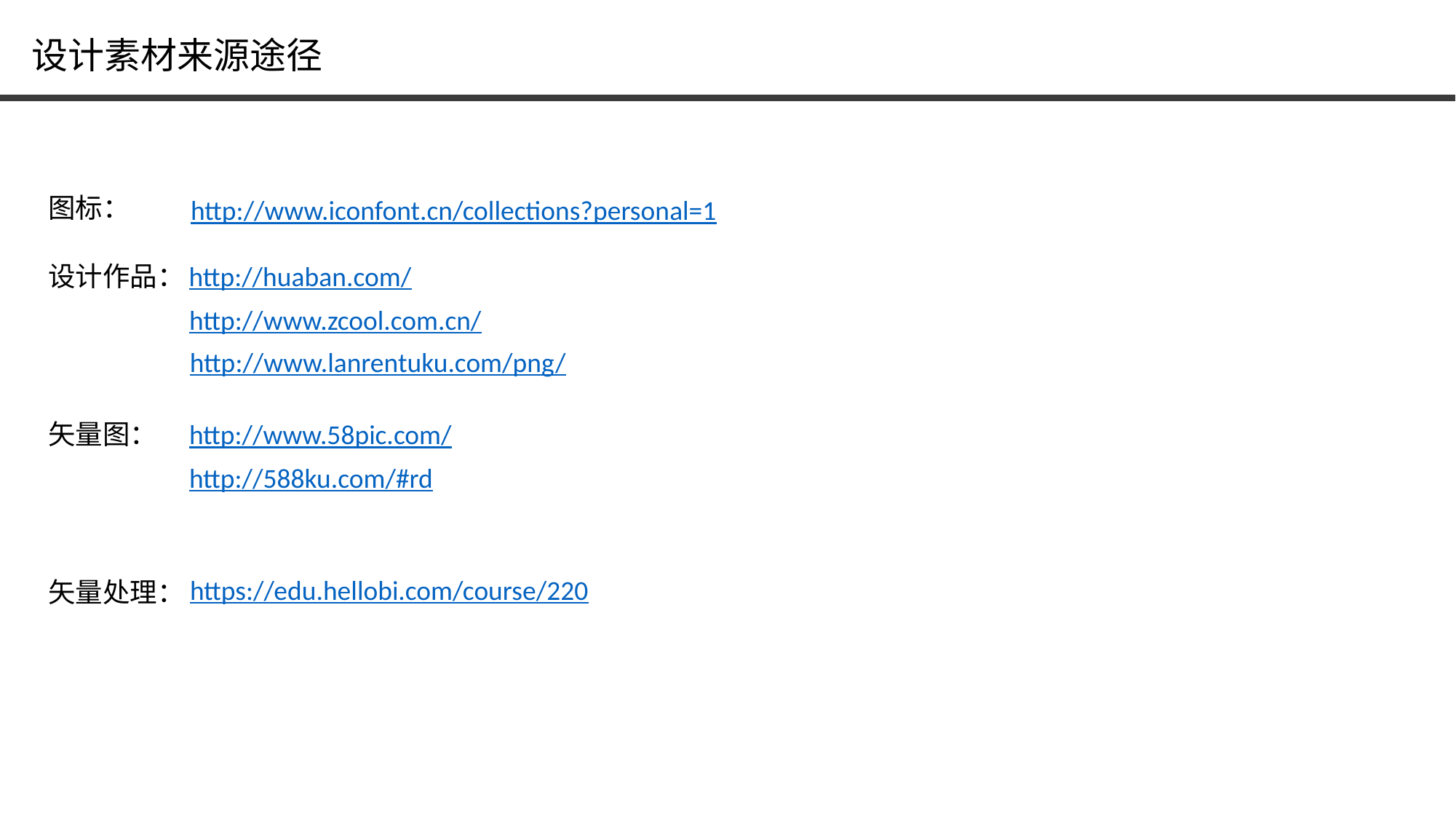

设计素材来源途径
图标：
http://www.iconfont.cn/collections?personal=1

设计作品：
http://huaban.com/

http://www.zcool.com.cn/

http://www.lanrentuku.com/png/

矢量图：
http://www.58pic.com/

http://588ku.com/#rd

https://edu.hellobi.com/course/220

矢量处理：